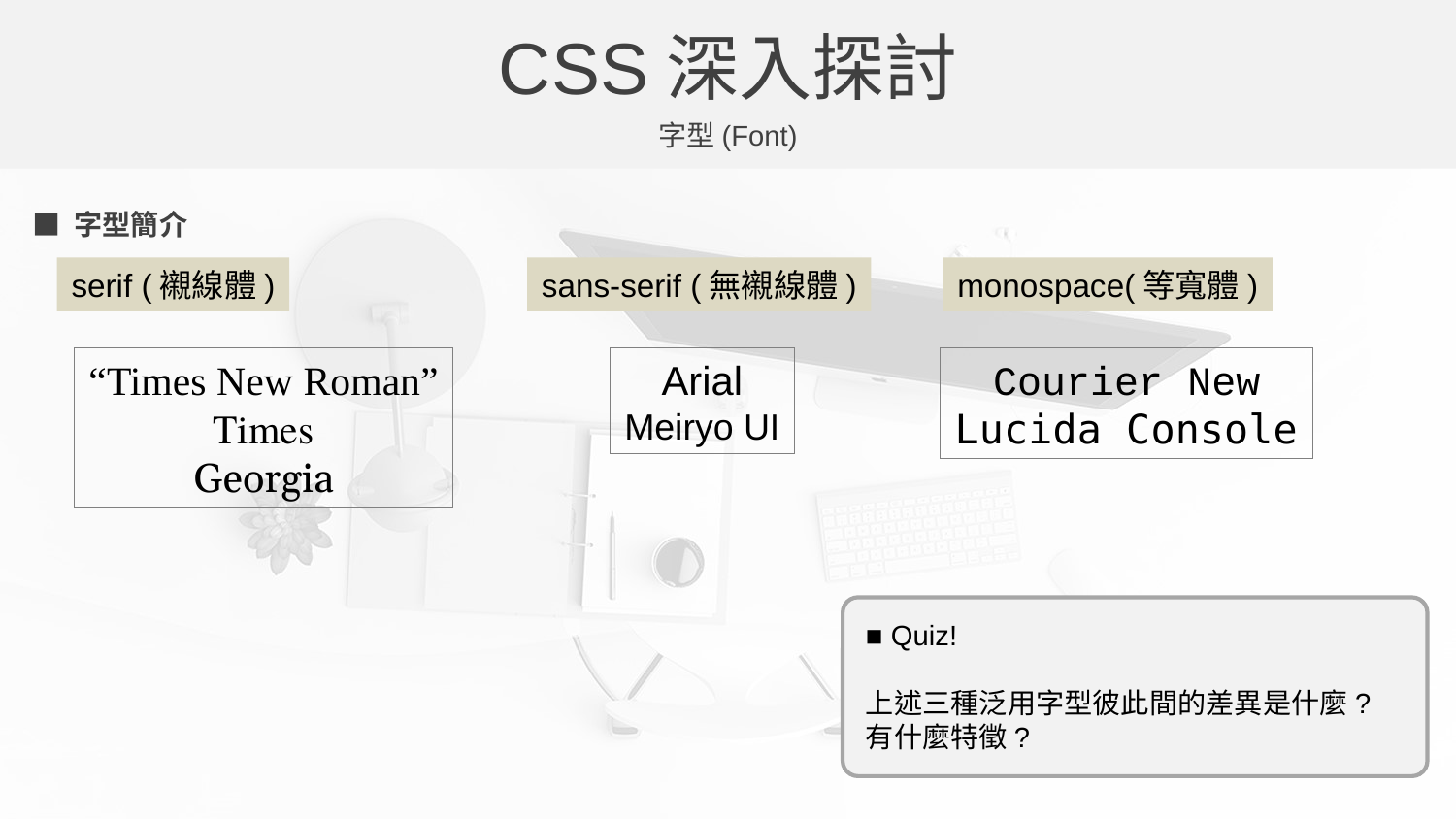

CSS深入探討
字型(Font)
■ 字型簡介
serif (襯線體)
sans-serif (無襯線體)
monospace(等寬體)
“Times New Roman”
Times
Georgia
Arial
Meiryo UI
Courier New
Lucida Console

■ Quiz!

上述三種泛用字型彼此間的差異是什麼?
有什麼特徵?